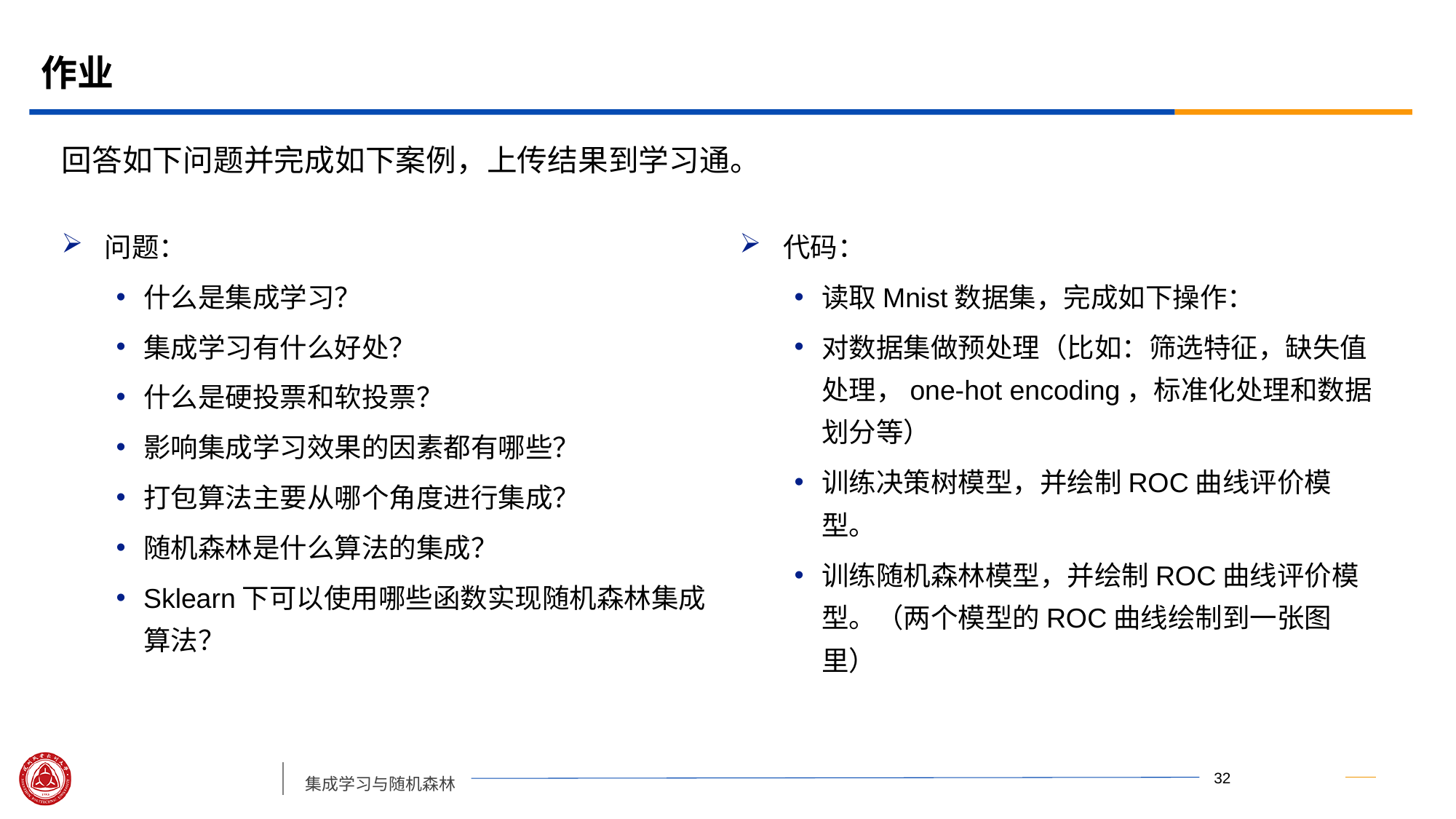

# 作业
回答如下问题并完成如下案例，上传结果到学习通。
代码：
读取Mnist数据集，完成如下操作：
对数据集做预处理（比如：筛选特征，缺失值处理，one-hot encoding，标准化处理和数据划分等）
训练决策树模型，并绘制ROC曲线评价模型。
训练随机森林模型，并绘制ROC曲线评价模型。（两个模型的ROC曲线绘制到一张图里）

问题：
什么是集成学习？
集成学习有什么好处？
什么是硬投票和软投票？
影响集成学习效果的因素都有哪些？
打包算法主要从哪个角度进行集成？
随机森林是什么算法的集成？
Sklearn下可以使用哪些函数实现随机森林集成算法？